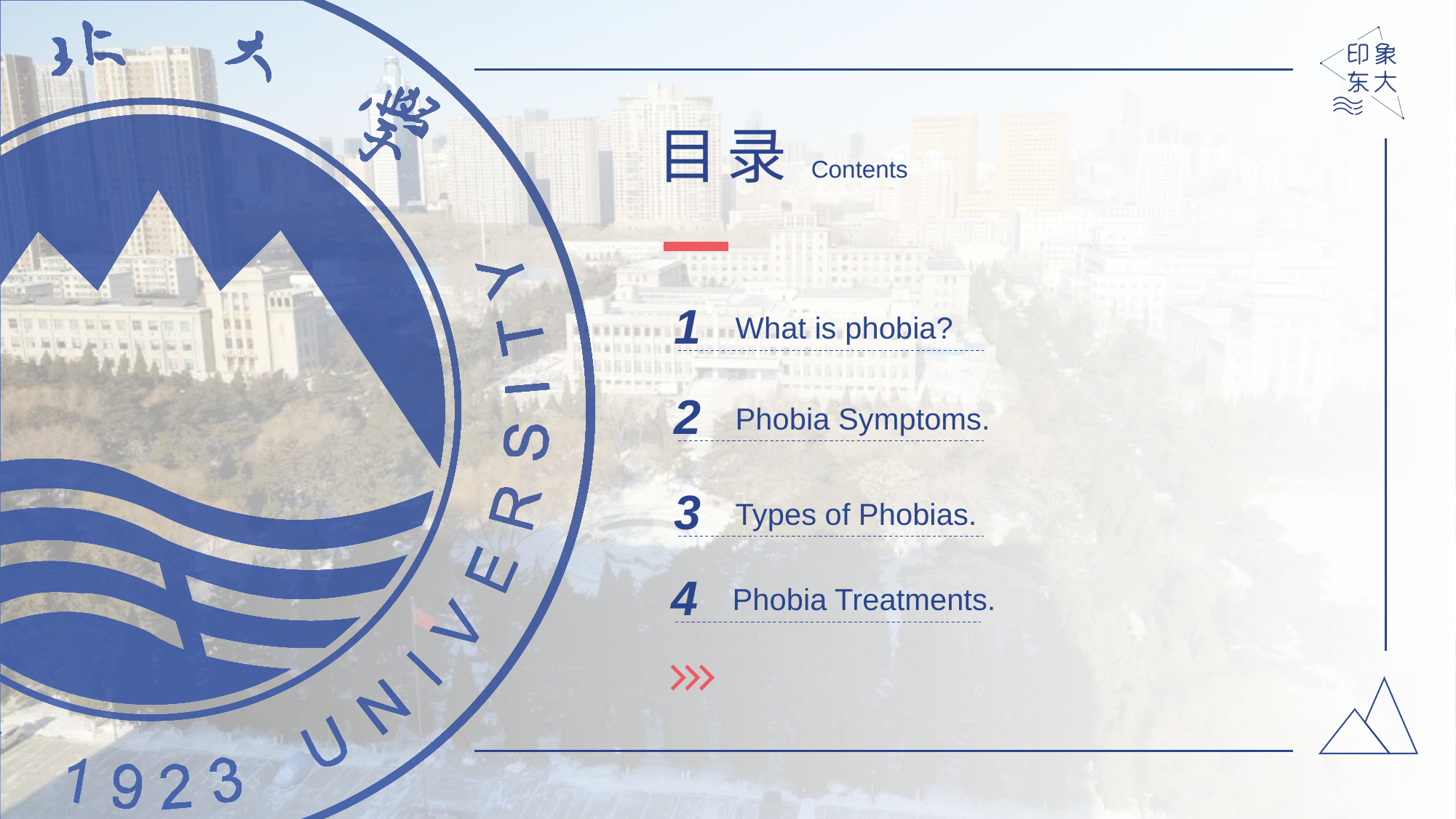

目录Contents

1
What is phobia?
2
Phobia Symptoms.
3
Types of Phobias.
4
Phobia Treatments.